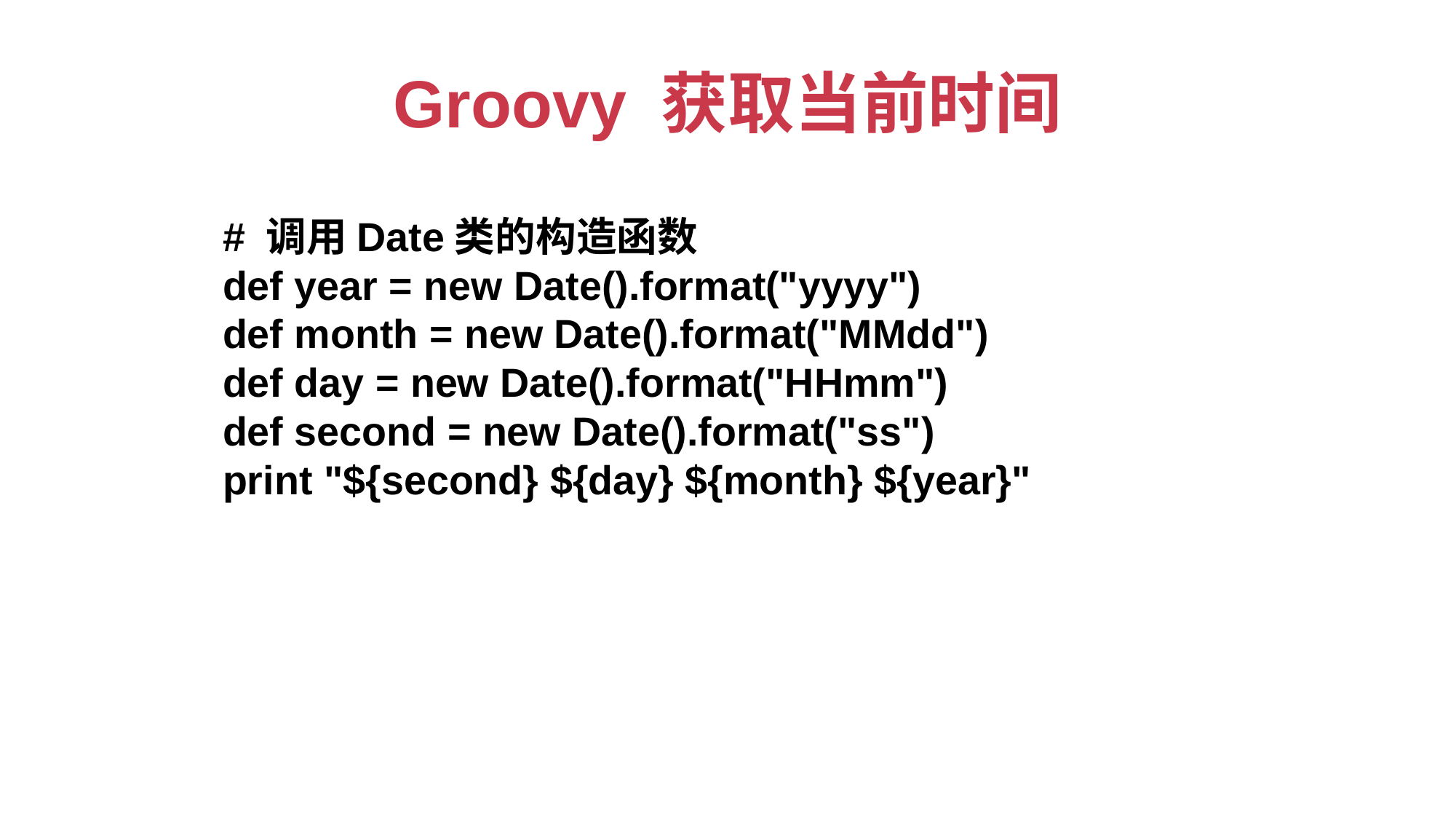

# Groovy 获取当前时间
# 调用Date类的构造函数
def year = new Date().format("yyyy")
def month = new Date().format("MMdd")
def day = new Date().format("HHmm")
def second = new Date().format("ss")
print "${second} ${day} ${month} ${year}"